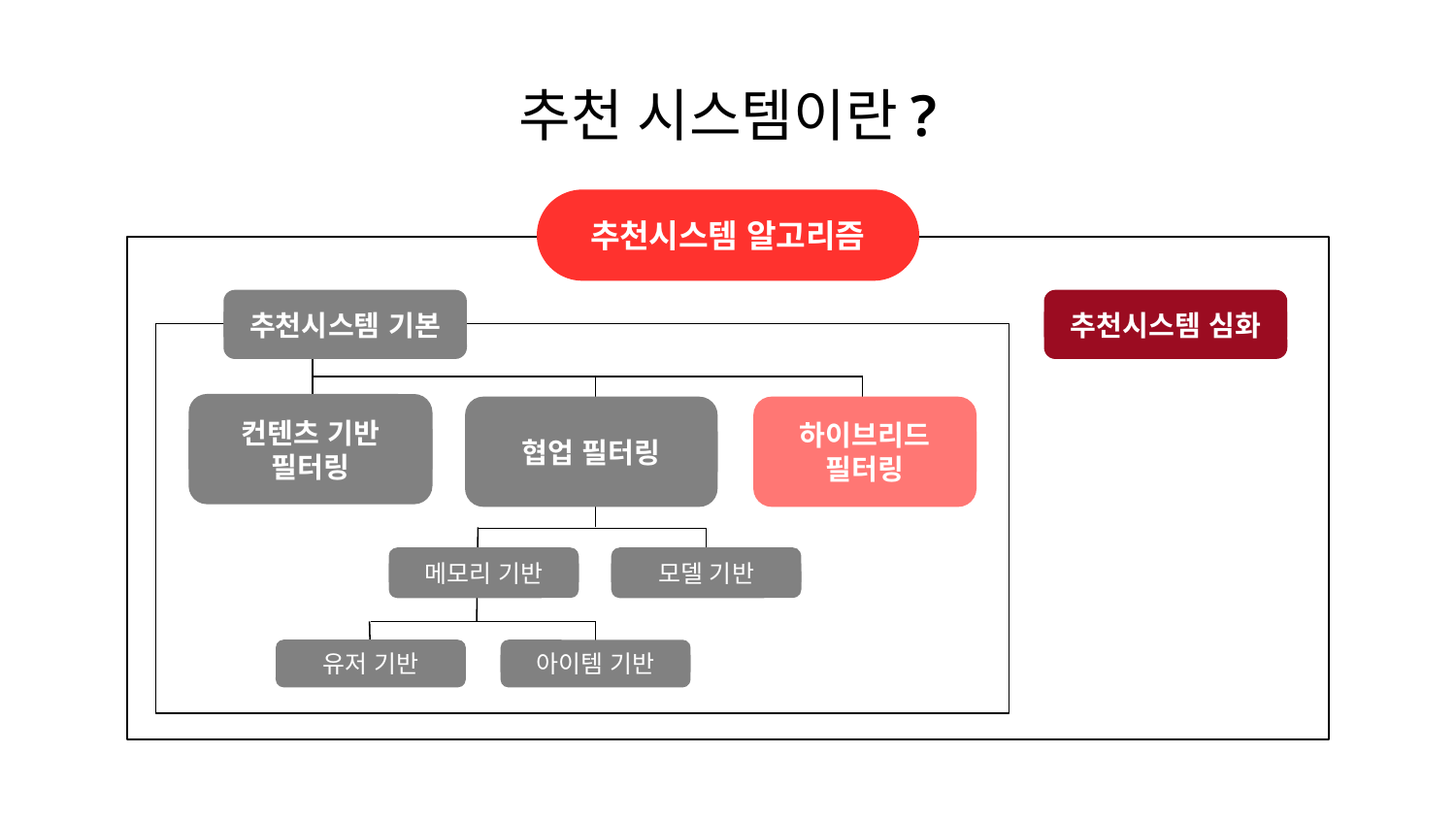

# 추천 시스템이란?

추천시스템 알고리즘

추천시스템 기본

추천시스템 심화

컨텐츠 기반
필터링

하이브리드
필터링

협업 필터링

메모리 기반

모델 기반

유저 기반

아이템 기반